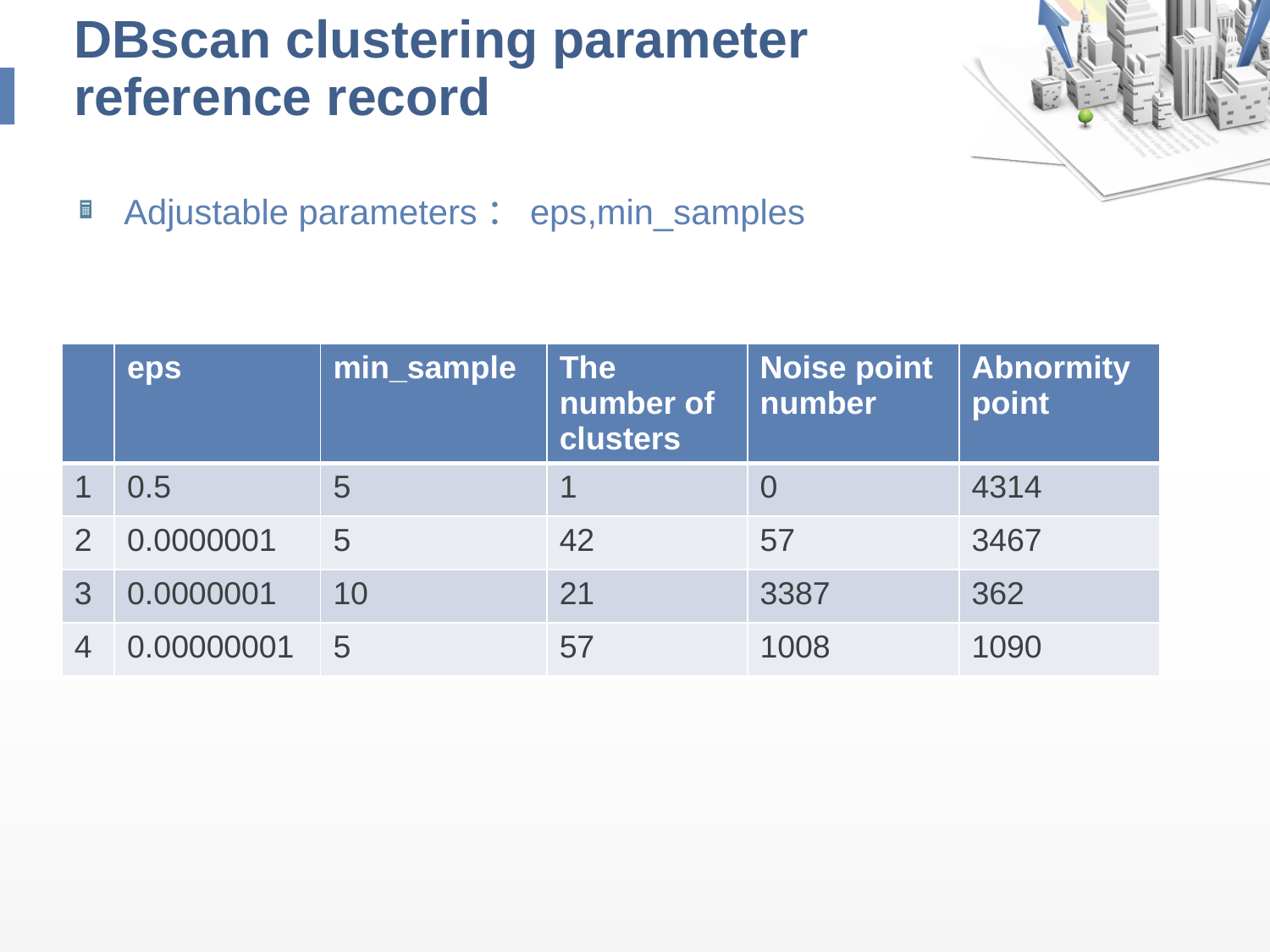

# DBscan clustering parameter reference record
Adjustable parameters：eps,min_samples

            结果：全部UI图片归为一类
第二次：将eps调为0.0000001，min_samples不变
可将图片分类，分类的标签结果如下，

|  | eps | min\_sample | The number of clusters | Noise point number | Abnormity point |
| --- | --- | --- | --- | --- | --- |
| 1 | 0.5 | 5 | 1 | 0 | 4314 |
| 2 | 0.0000001 | 5 | 42 | 57 | 3467 |
| 3 | 0.0000001 | 10 | 21 | 3387 | 362 |
| 4 | 0.00000001 | 5 | 57 | 1008 | 1090 |